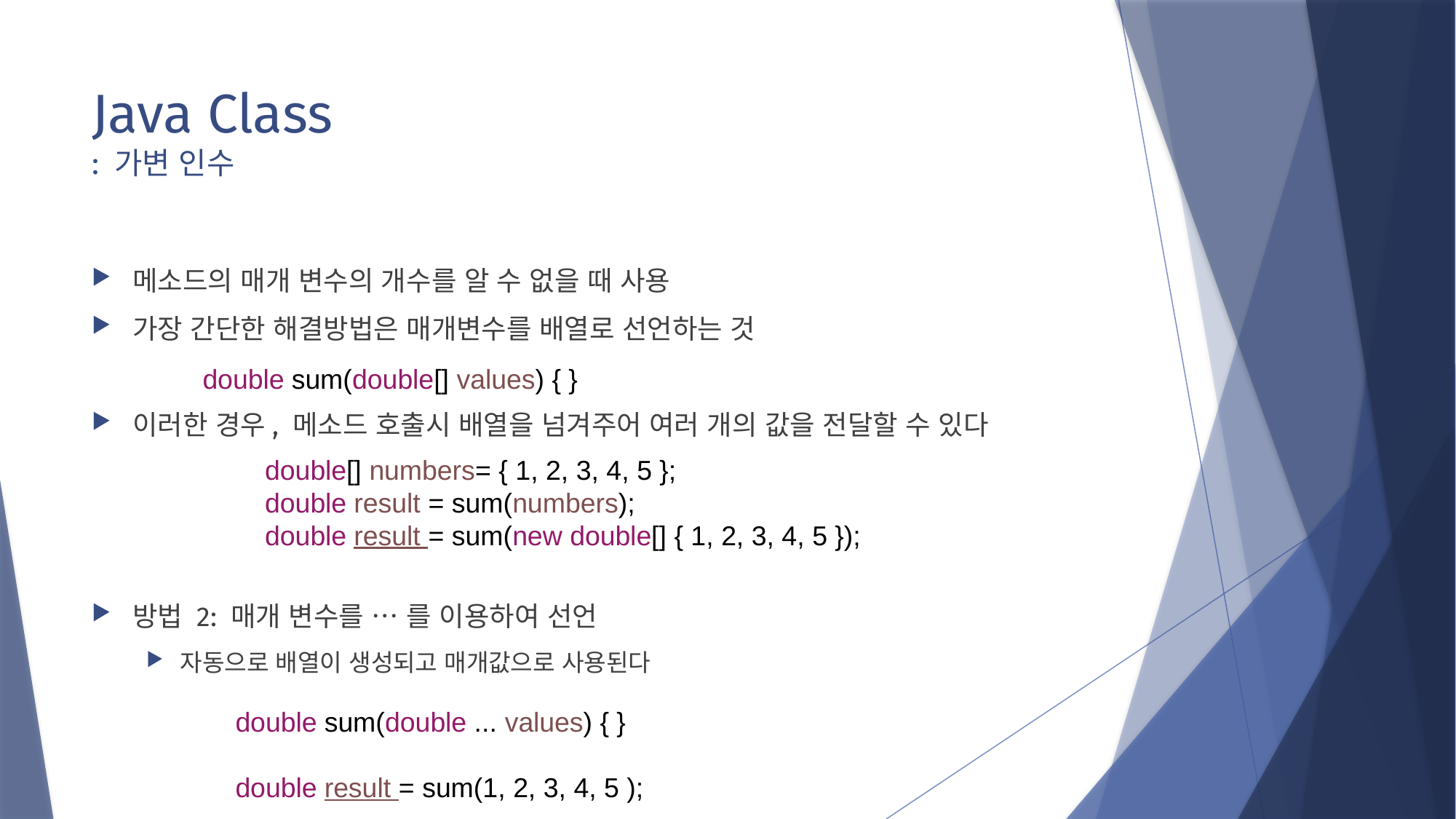

# Java Class : 가변 인수
메소드의 매개 변수의 개수를 알 수 없을 때 사용
가장 간단한 해결방법은 매개변수를 배열로 선언하는 것

이러한 경우, 메소드 호출시 배열을 넘겨주어 여러 개의 값을 전달할 수 있다

방법 2: 매개 변수를 … 를 이용하여 선언
자동으로 배열이 생성되고 매개값으로 사용된다
double sum(double[] values) { }
double[] numbers= { 1, 2, 3, 4, 5 };
double result = sum(numbers);
double result = sum(new double[] { 1, 2, 3, 4, 5 });
double sum(double ... values) { }

double result = sum(1, 2, 3, 4, 5 );